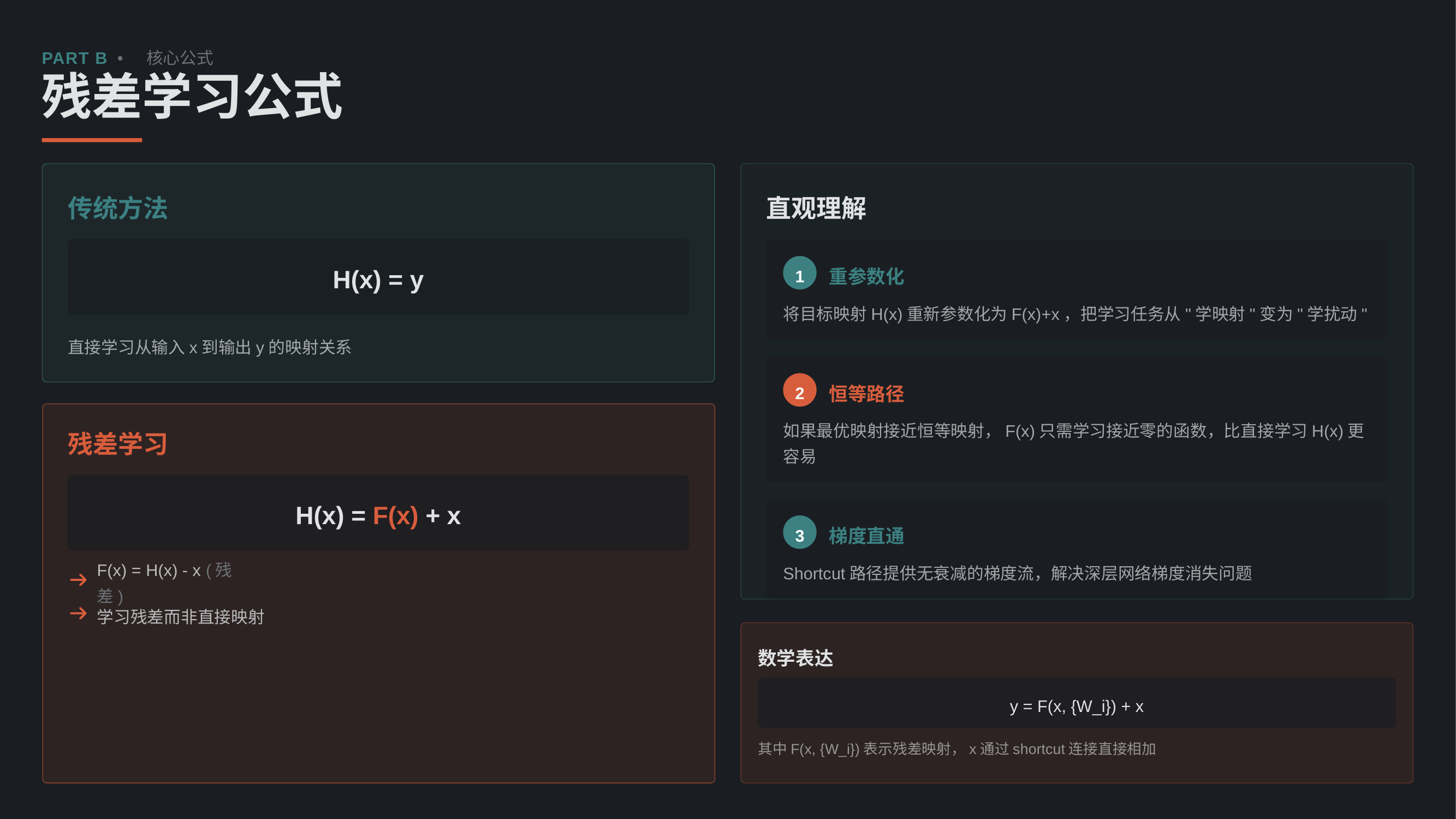

PART B
•
核心公式
残差学习公式

传统方法
直观理解

1

重参数化
H(x) = y
将目标映射H(x)重新参数化为F(x)+x，把学习任务从"学映射"变为"学扰动"
直接学习从输入x到输出y的映射关系

2

恒等路径

如果最优映射接近恒等映射，F(x)只需学习接近零的函数，比直接学习H(x)更容易
残差学习

H(x) = F(x) + x

3

梯度直通
Shortcut路径提供无衰减的梯度流，解决深层网络梯度消失问题
F(x) = H(x) - x (残差)

学习残差而非直接映射

数学表达

y = F(x, {W_i}) + x
其中F(x, {W_i})表示残差映射，x通过shortcut连接直接相加